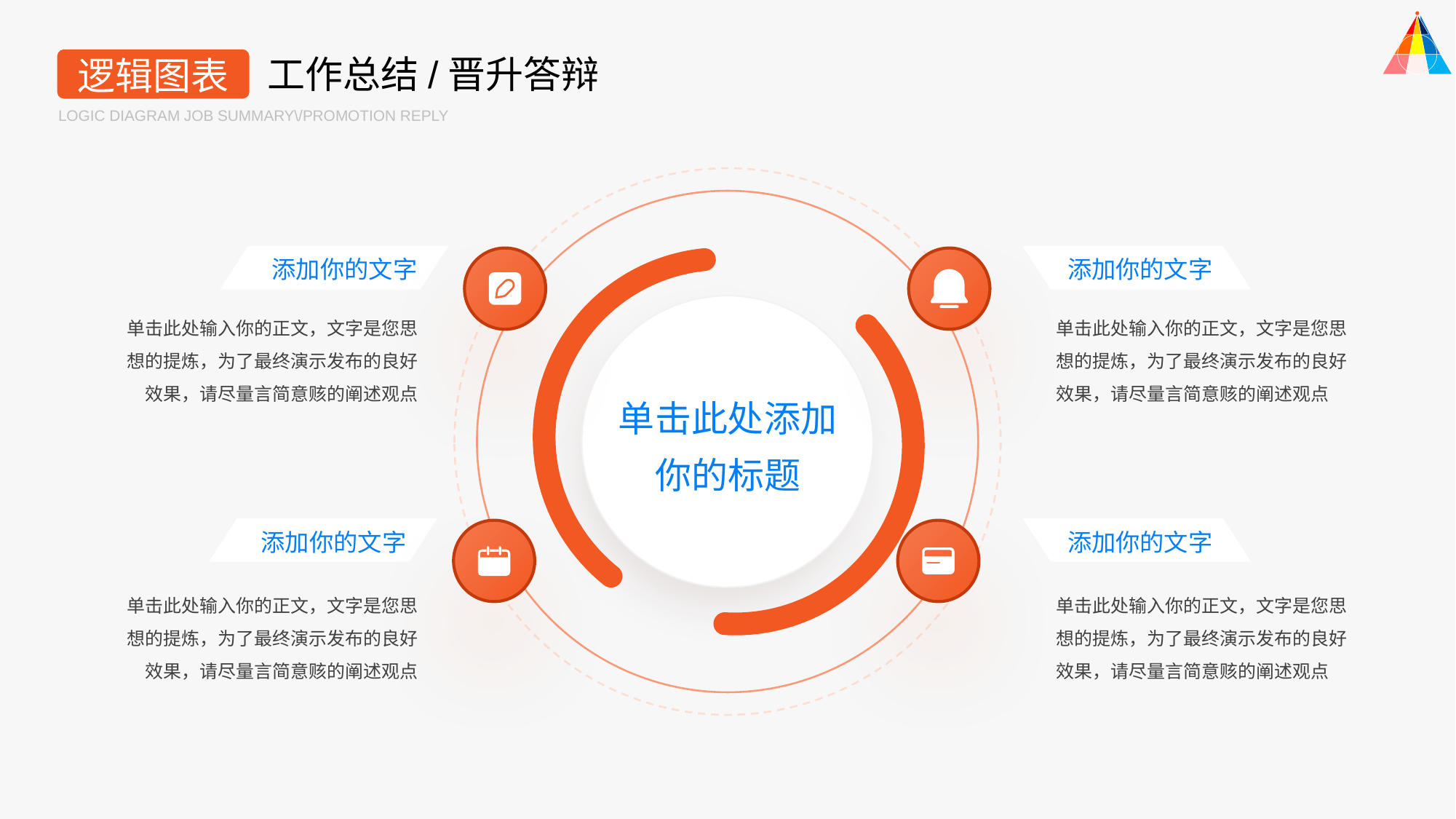

工作总结/晋升答辩

逻辑图表
LOGIC DIAGRAM JOB SUMMARY\/PROMOTION REPLY

添加你的文字
添加你的文字

单击此处输入你的正文，文字是您思想的提炼，为了最终演示发布的良好效果，请尽量言简意赅的阐述观点
单击此处输入你的正文，文字是您思想的提炼，为了最终演示发布的良好效果，请尽量言简意赅的阐述观点
单击此处添加你的标题

添加你的文字
添加你的文字

单击此处输入你的正文，文字是您思想的提炼，为了最终演示发布的良好效果，请尽量言简意赅的阐述观点
单击此处输入你的正文，文字是您思想的提炼，为了最终演示发布的良好效果，请尽量言简意赅的阐述观点